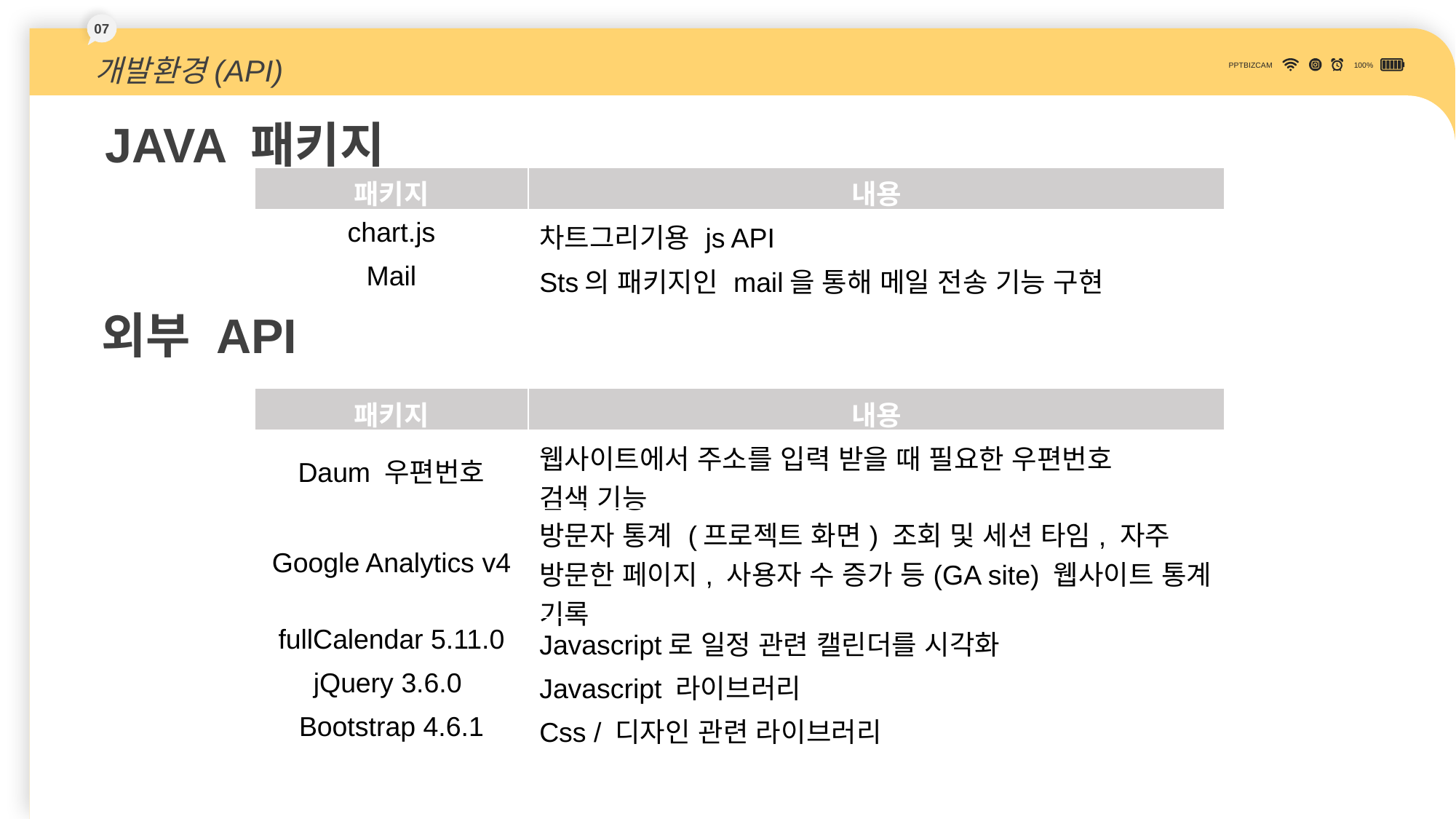

07
개발환경(API)

PPTBIZCAM
100%

JAVA 패키지
| 패키지 | 내용 |
| --- | --- |
| chart.js | 차트그리기용 js API |
| Mail | Sts의 패키지인 mail을 통해 메일 전송 기능 구현 |
외부 API
| 패키지 | 내용 |
| --- | --- |
| Daum 우편번호 | 웹사이트에서 주소를 입력 받을 때 필요한 우편번호 검색 기능 |
| Google Analytics v4 | 방문자 통계 (프로젝트 화면) 조회 및 세션 타임, 자주 방문한 페이지, 사용자 수 증가 등(GA site) 웹사이트 통계 기록 |
| fullCalendar 5.11.0 | Javascript로 일정 관련 캘린더를 시각화 |
| jQuery 3.6.0 | Javascript 라이브러리 |
| Bootstrap 4.6.1 | Css / 디자인 관련 라이브러리 |
DOWN